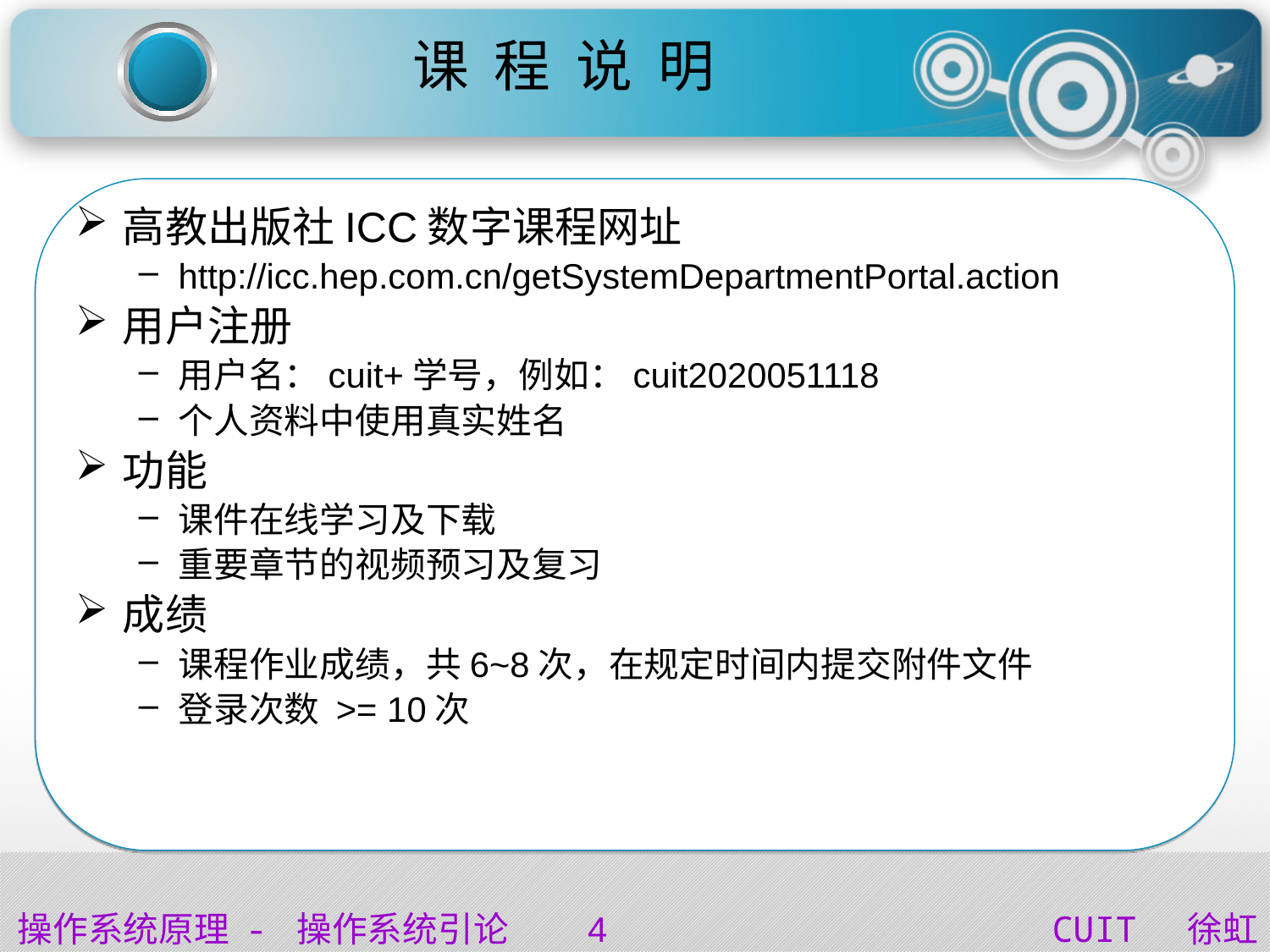

# 课  程  说  明
高教出版社ICC数字课程网址
http://icc.hep.com.cn/getSystemDepartmentPortal.action
用户注册
用户名：cuit+学号，例如：cuit2020051118
个人资料中使用真实姓名
功能
课件在线学习及下载
重要章节的视频预习及复习
成绩
课程作业成绩，共6~8次，在规定时间内提交附件文件
登录次数 >= 10次